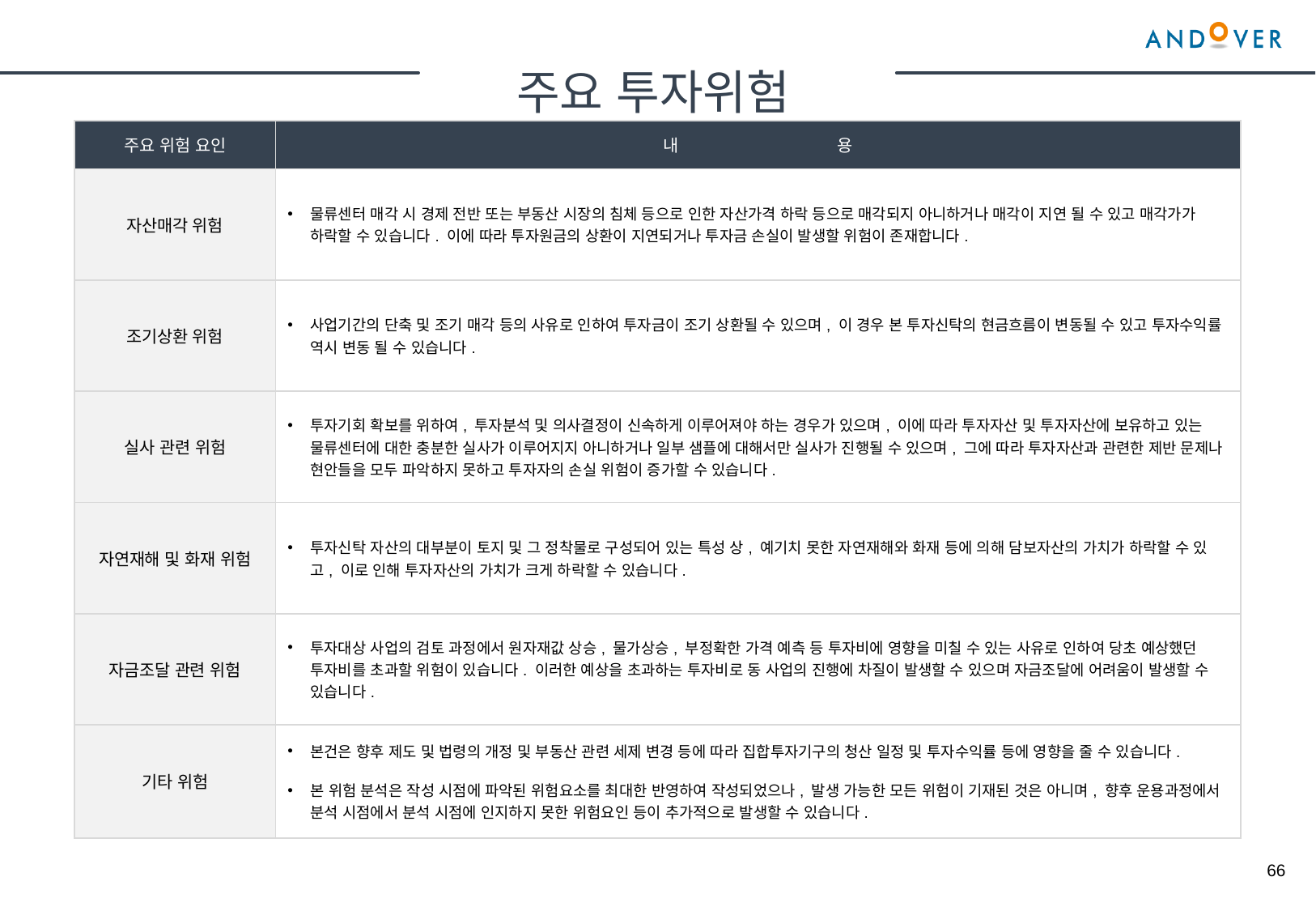

주요 투자위험
| 주요 위험 요인 | 내 용 |
| --- | --- |
| 자산매각 위험 | 물류센터 매각 시 경제 전반 또는 부동산 시장의 침체 등으로 인한 자산가격 하락 등으로 매각되지 아니하거나 매각이 지연 될 수 있고 매각가가 하락할 수 있습니다. 이에 따라 투자원금의 상환이 지연되거나 투자금 손실이 발생할 위험이 존재합니다. |
| 조기상환 위험 | 사업기간의 단축 및 조기 매각 등의 사유로 인하여 투자금이 조기 상환될 수 있으며, 이 경우 본 투자신탁의 현금흐름이 변동될 수 있고 투자수익률 역시 변동 될 수 있습니다. |
| 실사 관련 위험 | 투자기회 확보를 위하여, 투자분석 및 의사결정이 신속하게 이루어져야 하는 경우가 있으며, 이에 따라 투자자산 및 투자자산에 보유하고 있는 물류센터에 대한 충분한 실사가 이루어지지 아니하거나 일부 샘플에 대해서만 실사가 진행될 수 있으며, 그에 따라 투자자산과 관련한 제반 문제나 현안들을 모두 파악하지 못하고 투자자의 손실 위험이 증가할 수 있습니다. |
| 자연재해 및 화재 위험 | 투자신탁 자산의 대부분이 토지 및 그 정착물로 구성되어 있는 특성 상, 예기치 못한 자연재해와 화재 등에 의해 담보자산의 가치가 하락할 수 있고, 이로 인해 투자자산의 가치가 크게 하락할 수 있습니다. |
| 자금조달 관련 위험 | 투자대상 사업의 검토 과정에서 원자재값 상승, 물가상승, 부정확한 가격 예측 등 투자비에 영향을 미칠 수 있는 사유로 인하여 당초 예상했던 투자비를 초과할 위험이 있습니다. 이러한 예상을 초과하는 투자비로 동 사업의 진행에 차질이 발생할 수 있으며 자금조달에 어려움이 발생할 수 있습니다. |
| 기타 위험 | 본건은 향후 제도 및 법령의 개정 및 부동산 관련 세제 변경 등에 따라 집합투자기구의 청산 일정 및 투자수익률 등에 영향을 줄 수 있습니다. 본 위험 분석은 작성 시점에 파악된 위험요소를 최대한 반영하여 작성되었으나, 발생 가능한 모든 위험이 기재된 것은 아니며, 향후 운용과정에서 분석 시점에서 분석 시점에 인지하지 못한 위험요인 등이 추가적으로 발생할 수 있습니다. |
66